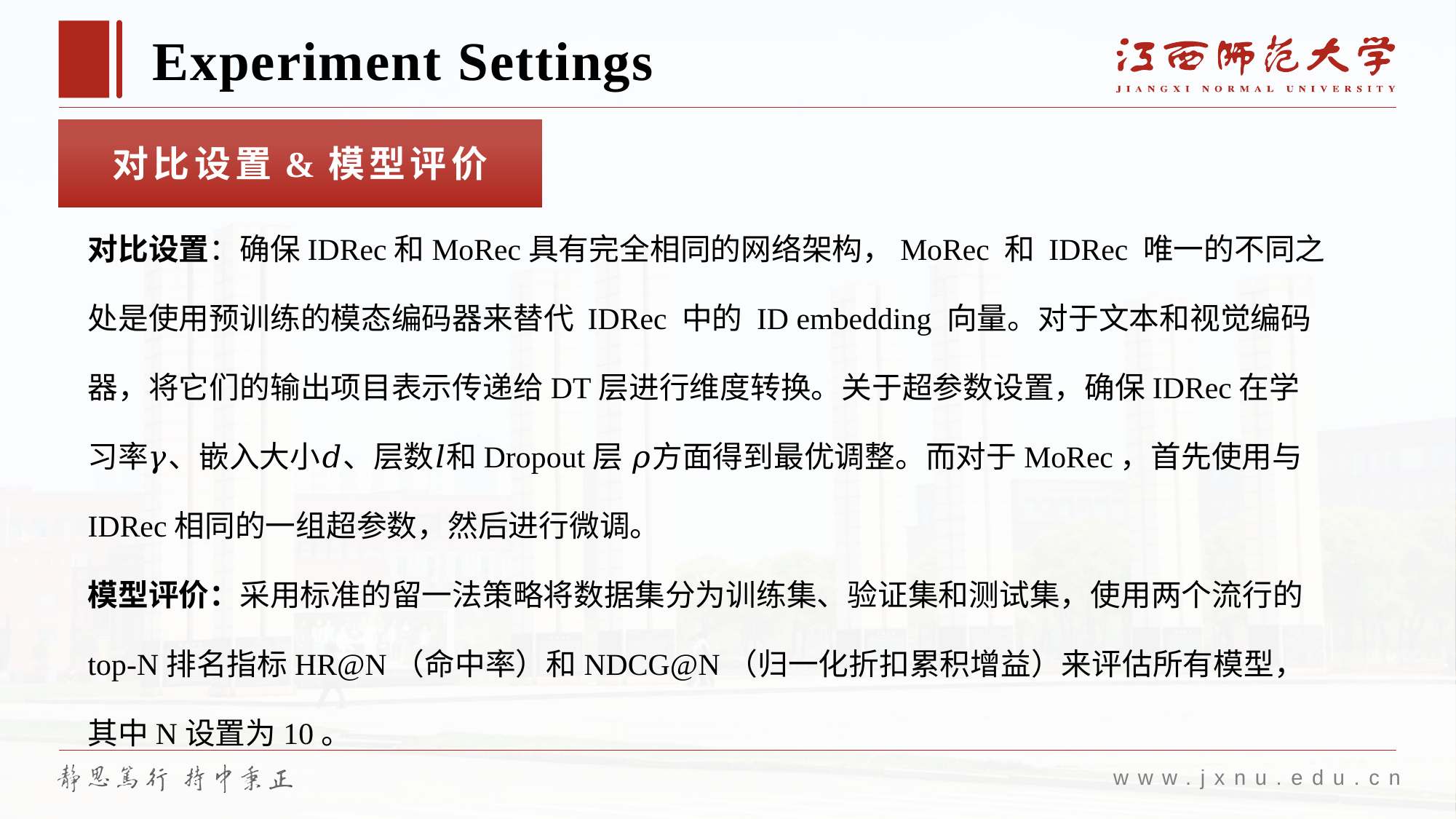

Experiment Settings

对比设置&模型评价
对比设置：确保IDRec和MoRec具有完全相同的网络架构，MoRec 和 IDRec 唯一的不同之处是使用预训练的模态编码器来替代 IDRec 中的 ID embedding 向量。对于文本和视觉编码器，将它们的输出项目表示传递给DT层进行维度转换。关于超参数设置，确保IDRec在学习率𝛾、嵌入大小𝑑、层数𝑙和Dropout层 𝜌方面得到最优调整。而对于MoRec，首先使用与IDRec相同的一组超参数，然后进行微调。
模型评价：采用标准的留一法策略将数据集分为训练集、验证集和测试集，使用两个流行的top-N排名指标HR@N（命中率）和NDCG@N（归一化折扣累积增益）来评估所有模型，其中N设置为10。